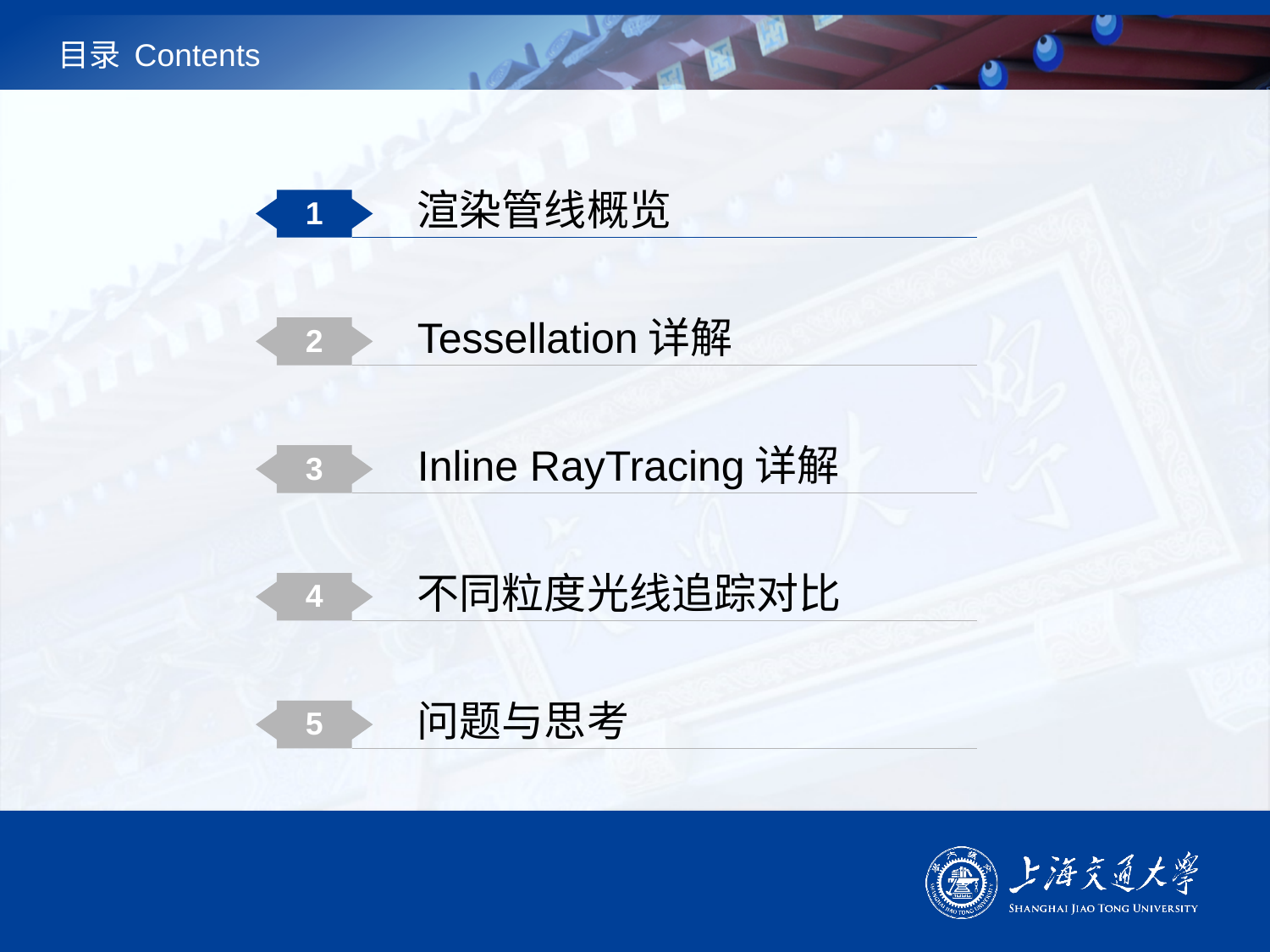

# 目录 Contents
渲染管线概览

1

Tessellation详解
2

Inline RayTracing详解
3

不同粒度光线追踪对比
4

问题与思考
5